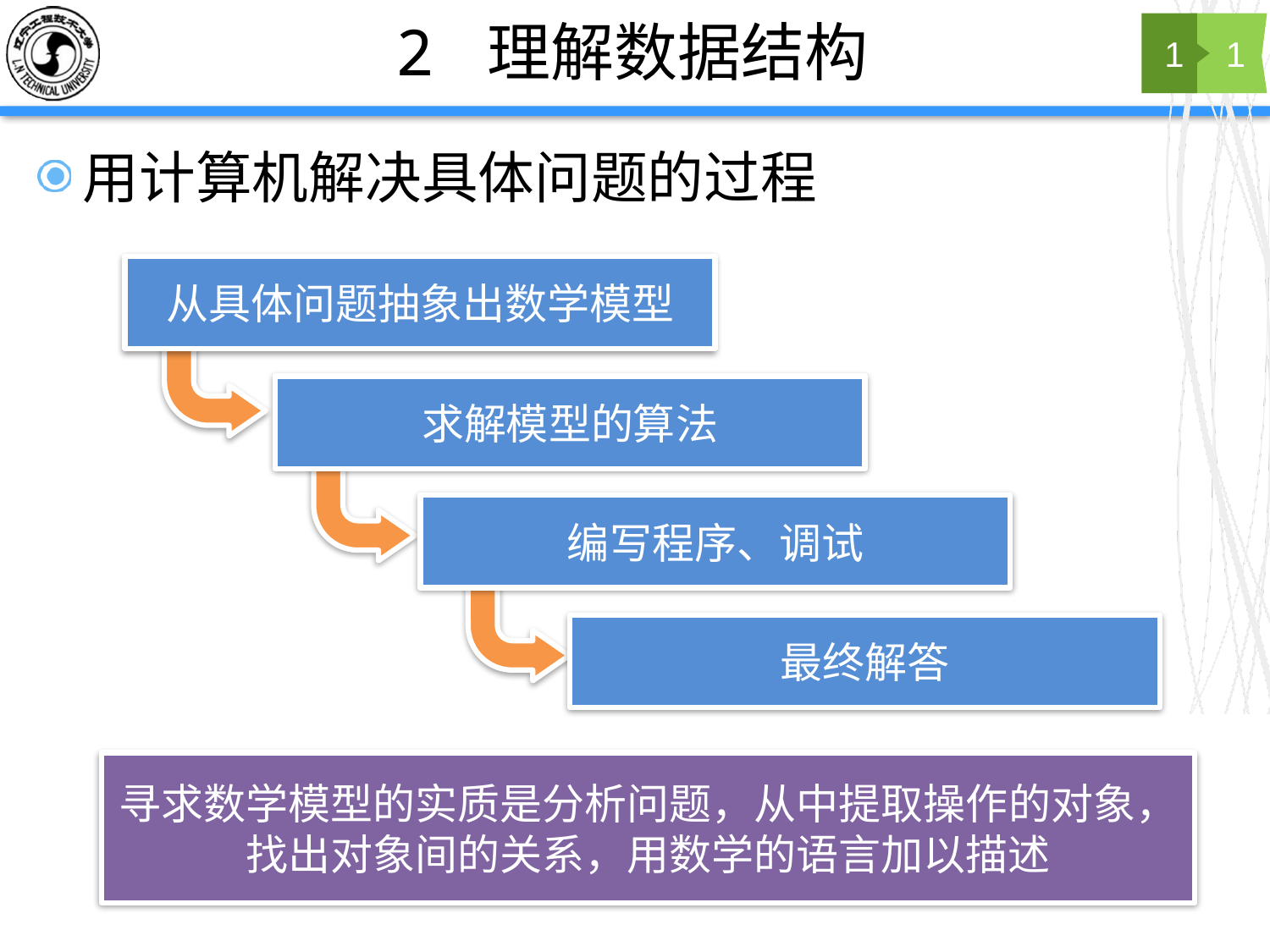

# 2 理解数据结构
1
1
用计算机解决具体问题的过程
从具体问题抽象出数学模型

求解模型的算法

编写程序、调试

最终解答
寻求数学模型的实质是分析问题，从中提取操作的对象，找出对象间的关系，用数学的语言加以描述